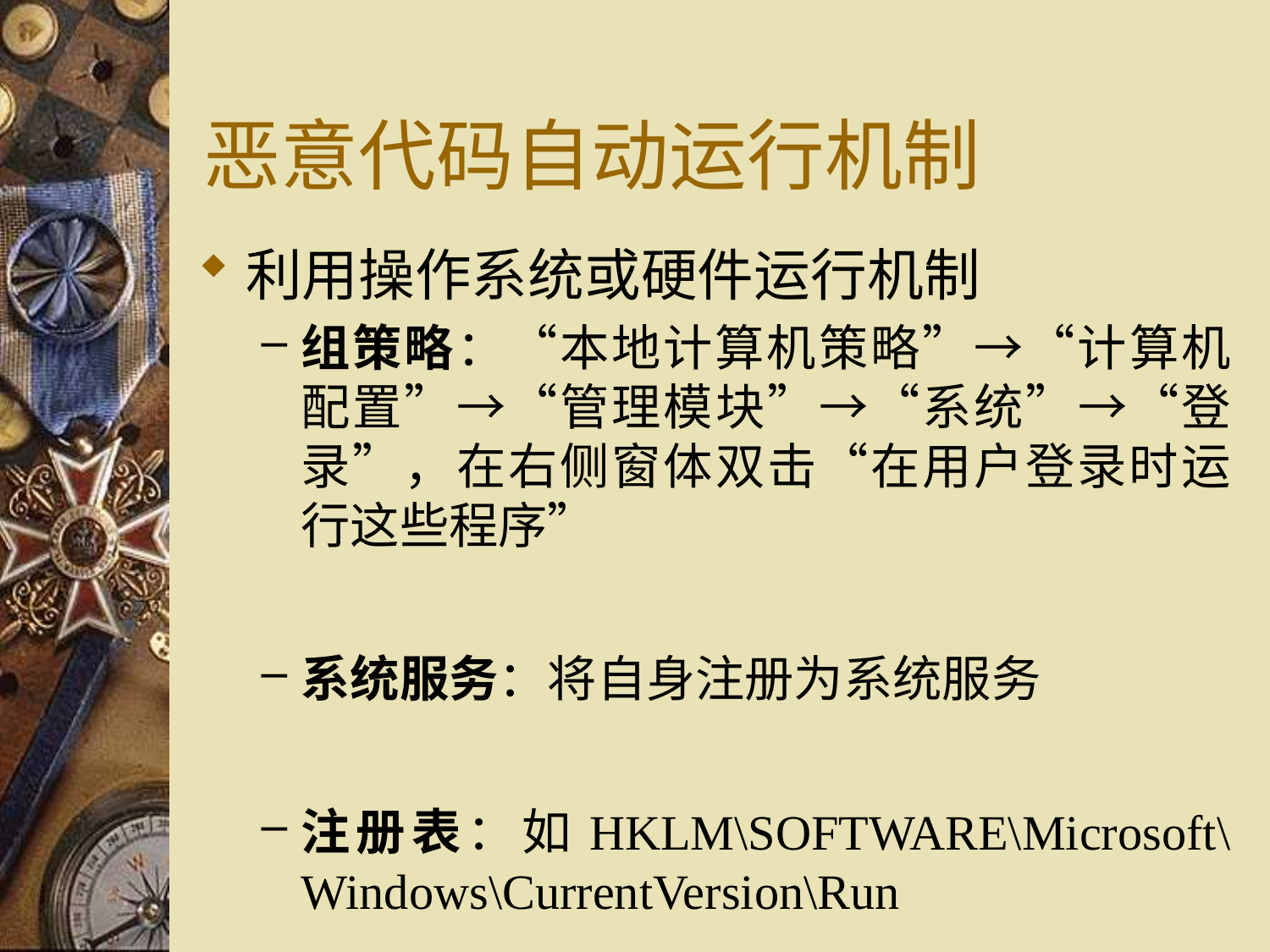

# 恶意代码自动运行机制
利用操作系统或硬件运行机制
组策略：“本地计算机策略”→“计算机配置”→“管理模块”→“系统”→“登录”，在右侧窗体双击“在用户登录时运行这些程序”

系统服务：将自身注册为系统服务

注册表：如HKLM\SOFTWARE\Microsoft\Windows\CurrentVersion\Run